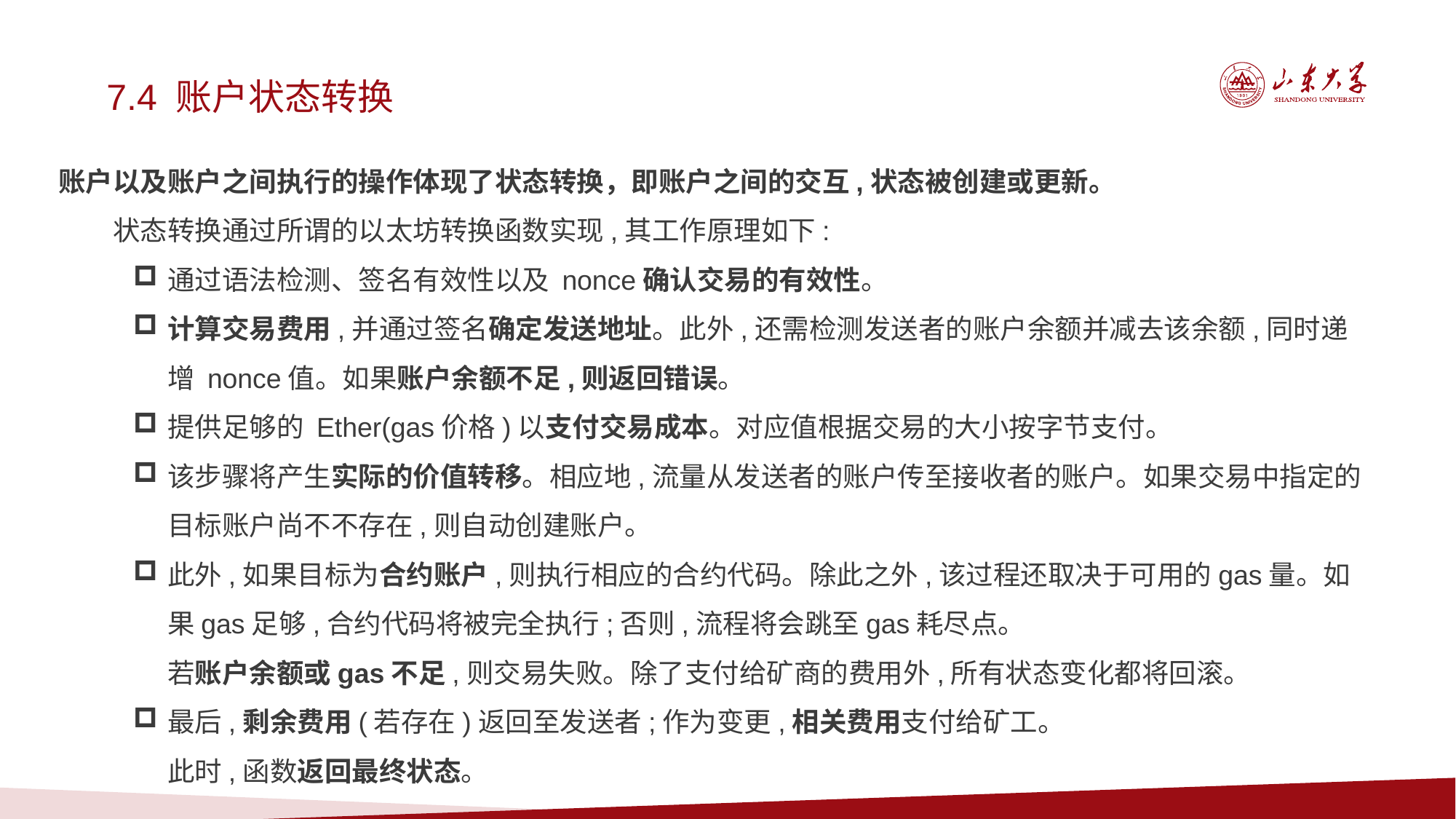

7.4 账户状态转换
账户以及账户之间执行的操作体现了状态转换，即账户之间的交互,状态被创建或更新。
状态转换通过所谓的以太坊转换函数实现,其工作原理如下:
通过语法检测、签名有效性以及 nonce确认交易的有效性。
计算交易费用,并通过签名确定发送地址。此外,还需检测发送者的账户余额并减去该余额,同时递增 nonce值。如果账户余额不足,则返回错误。
提供足够的 Ether(gas价格)以支付交易成本。对应值根据交易的大小按字节支付。
该步骤将产生实际的价值转移。相应地,流量从发送者的账户传至接收者的账户。如果交易中指定的目标账户尚不不存在,则自动创建账户。
此外,如果目标为合约账户,则执行相应的合约代码。除此之外,该过程还取决于可用的gas量。如果gas足够,合约代码将被完全执行;否则,流程将会跳至gas耗尽点。
若账户余额或gas不足,则交易失败。除了支付给矿商的费用外,所有状态变化都将回滚。
最后,剩余费用(若存在)返回至发送者;作为变更,相关费用支付给矿工。
此时,函数返回最终状态。